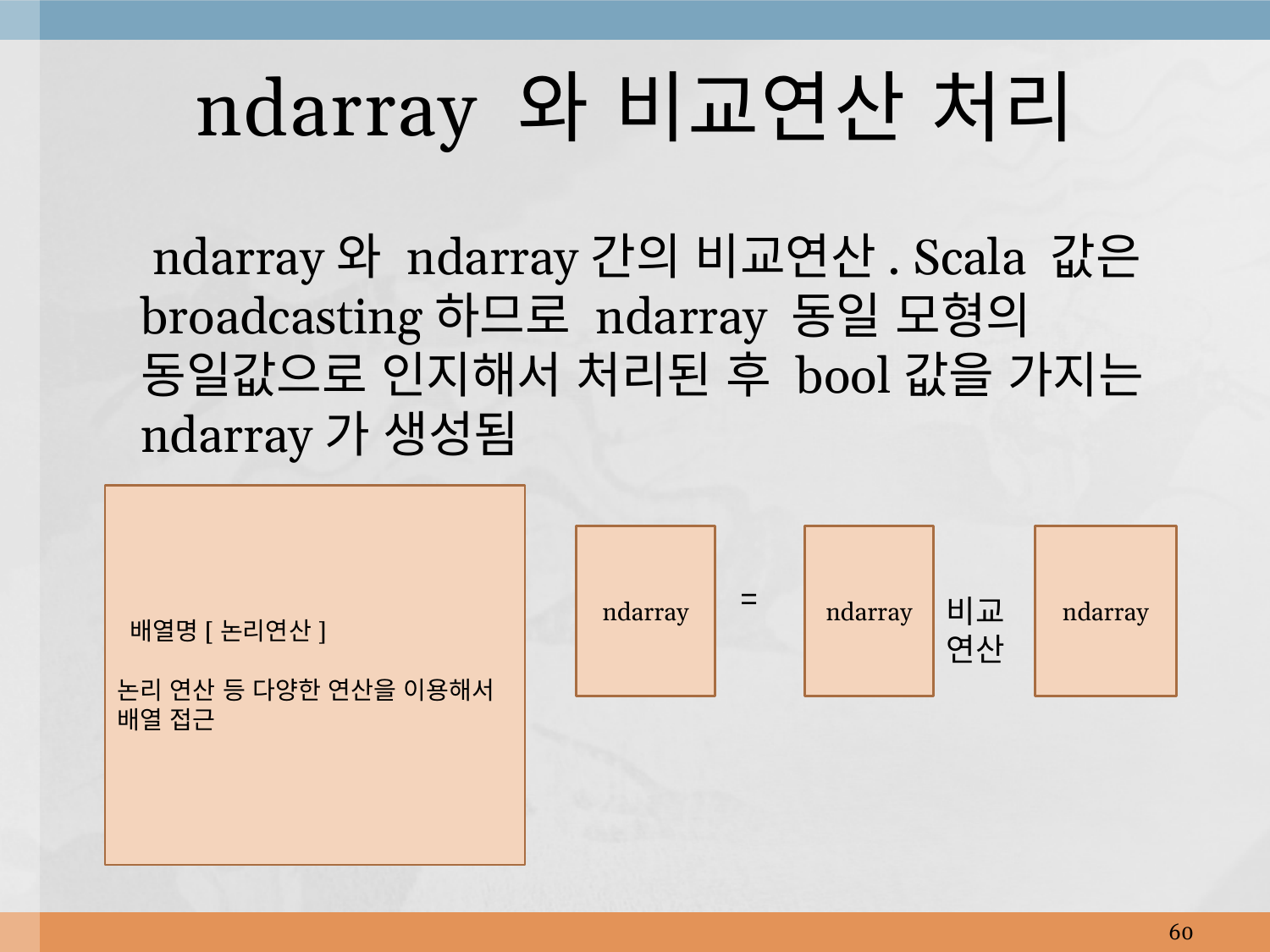

# ndarray 와 비교연산 처리
 ndarray와 ndarray간의 비교연산. Scala 값은 broadcasting하므로 ndarray 동일 모형의 동일값으로 인지해서 처리된 후 bool값을 가지는 ndarray가 생성됨
 배열명[논리연산]

논리 연산 등 다양한 연산을 이용해서 배열 접근
ndarray
ndarray
ndarray
=
비교
연산
60